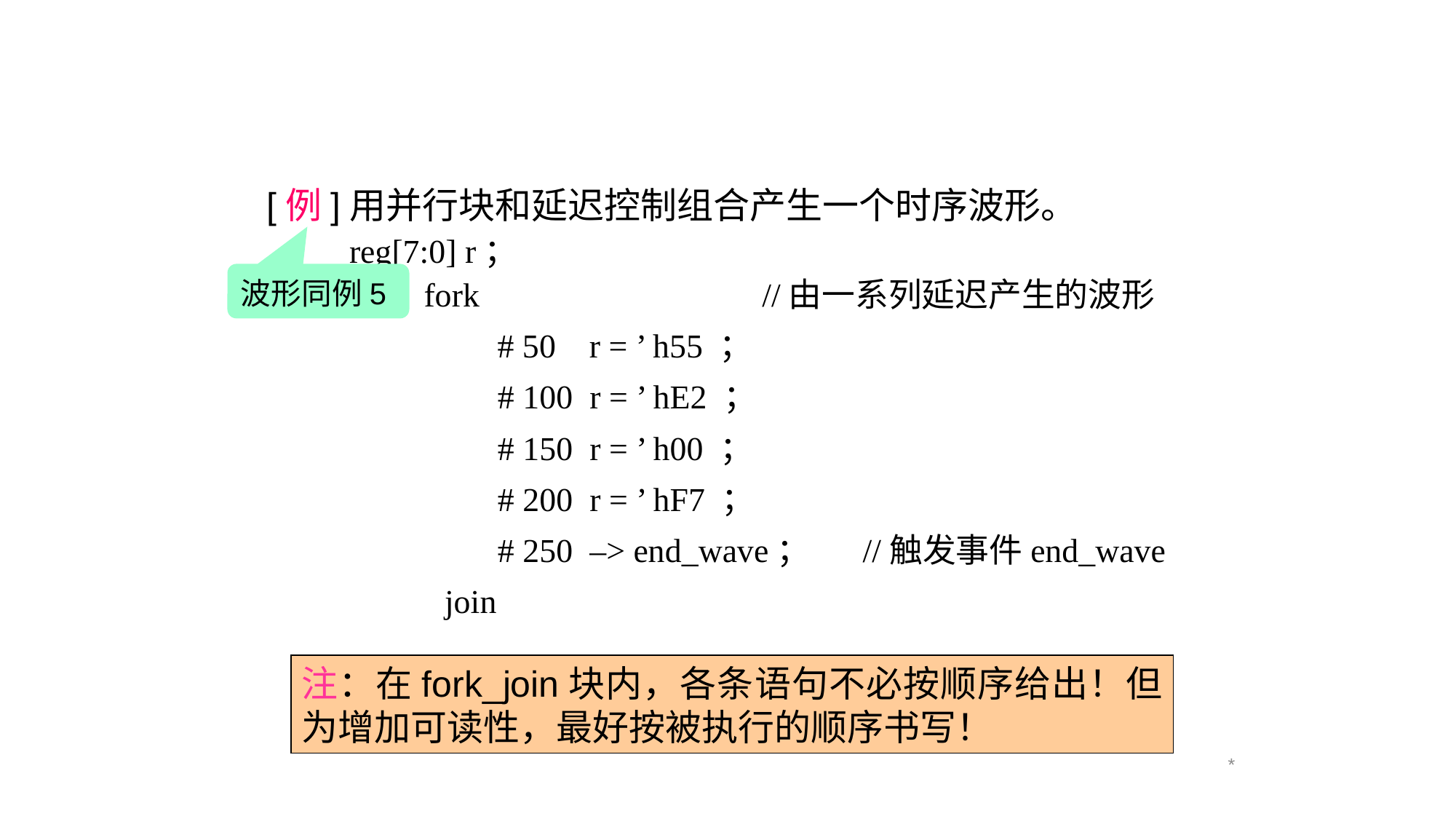

[例]用并行块和延迟控制组合产生一个时序波形。
          reg[7:0] r；
                    fork  			     //由一系列延迟产生的波形
		                   # 50    r = ’ h55 ；
			      # 100  r = ’ hE2 ；
			      # 150  r = ’ h00 ；
			      # 200  r = ’ hF7 ；
			      # 250  –> end_wave；      //触发事件end_wave
                             join
波形同例5
注：在fork_join块内，各条语句不必按顺序给出！但为增加可读性，最好按被执行的顺序书写！
*